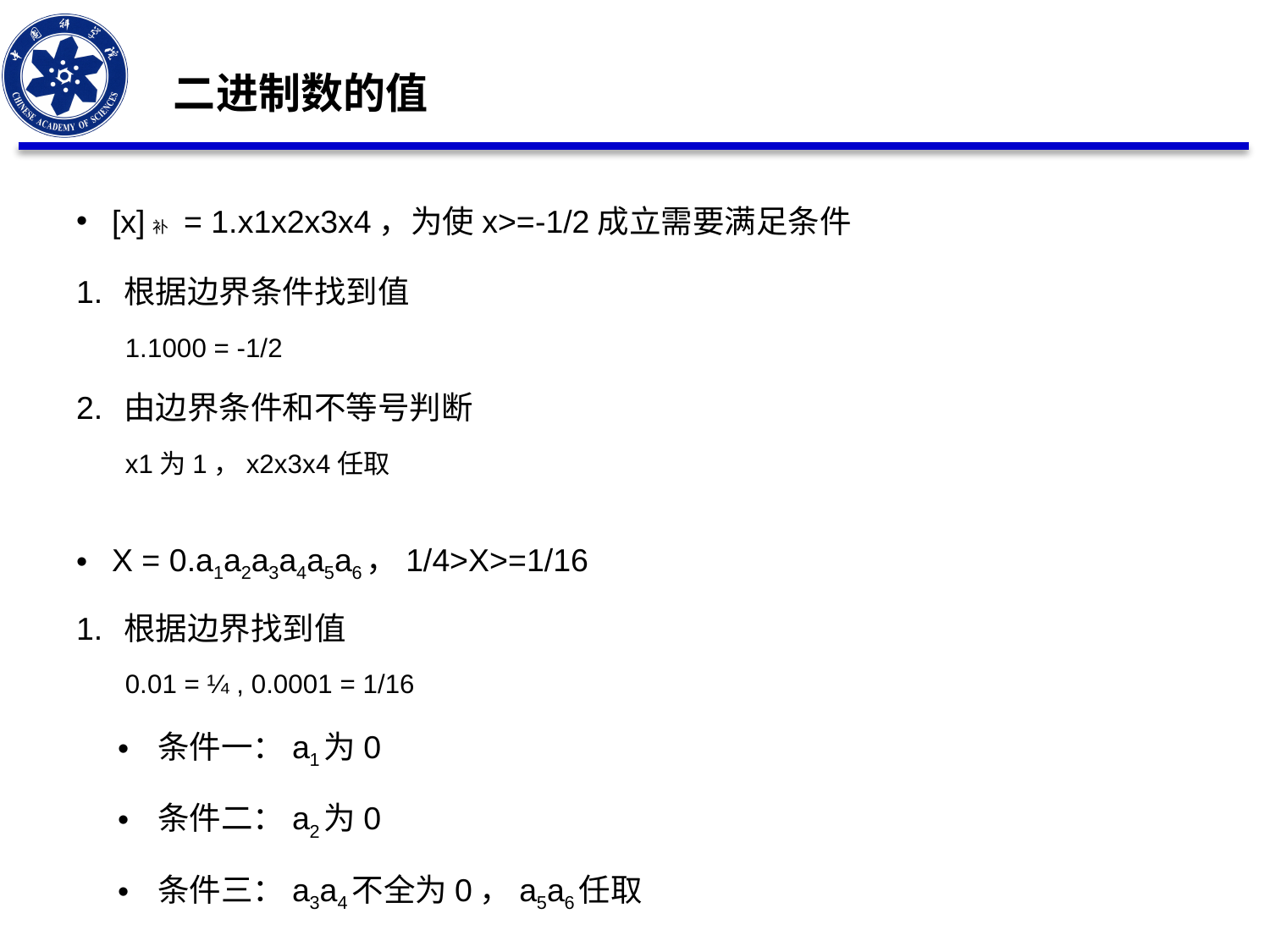

二进制数的值
[x]补 = 1.x1x2x3x4，为使x>=-1/2成立需要满足条件
根据边界条件找到值
 1.1000 = -1/2
由边界条件和不等号判断
 x1为1，x2x3x4任取
X = 0.a1a2a3a4a5a6，1/4>X>=1/16
根据边界找到值
 0.01 = ¼ , 0.0001 = 1/16
条件一：a1为0
条件二：a2为0
条件三：a3a4不全为0，a5a6任取